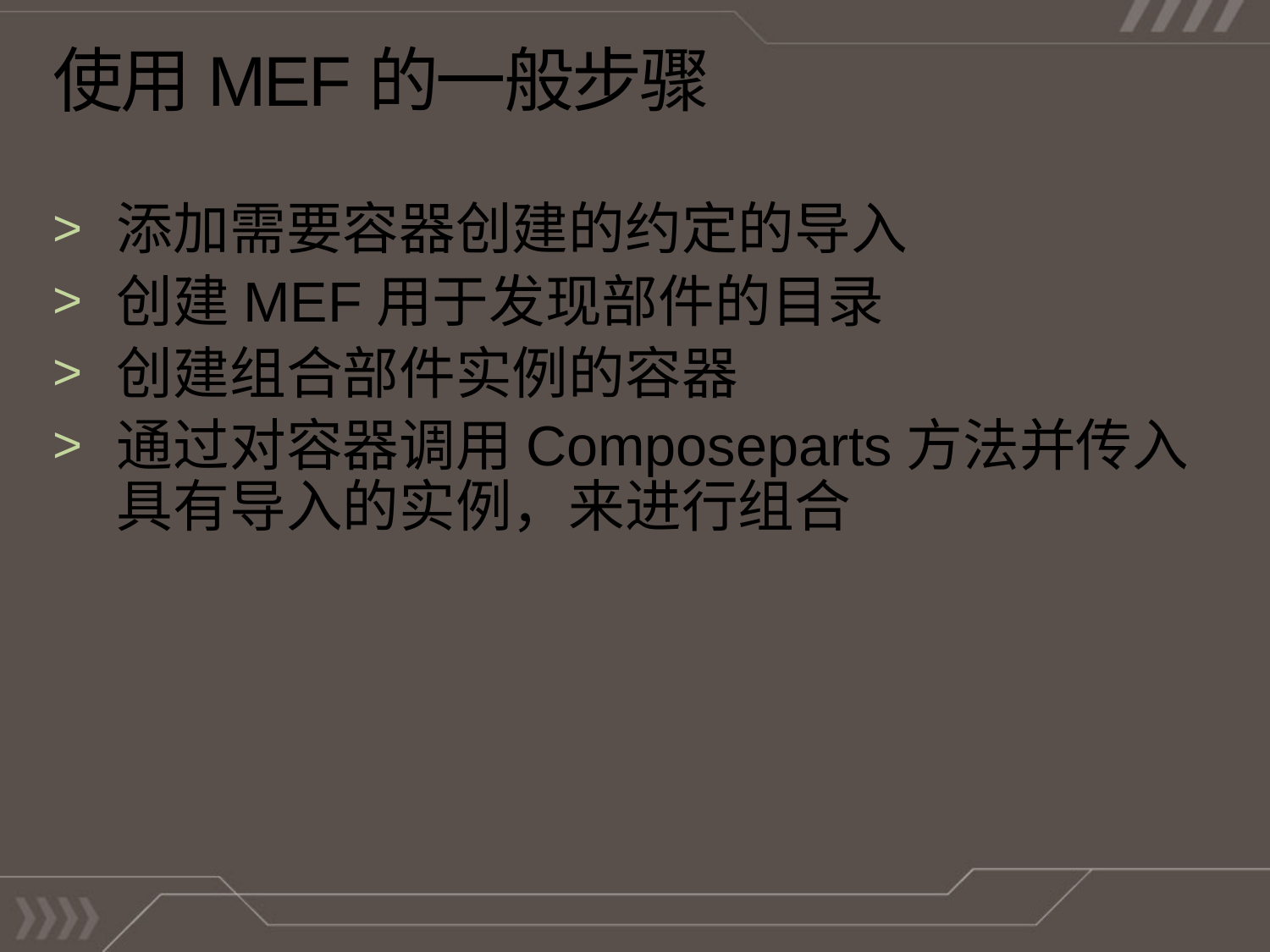

# 使用MEF的一般步骤
添加需要容器创建的约定的导入
创建MEF用于发现部件的目录
创建组合部件实例的容器
通过对容器调用Composeparts方法并传入具有导入的实例，来进行组合